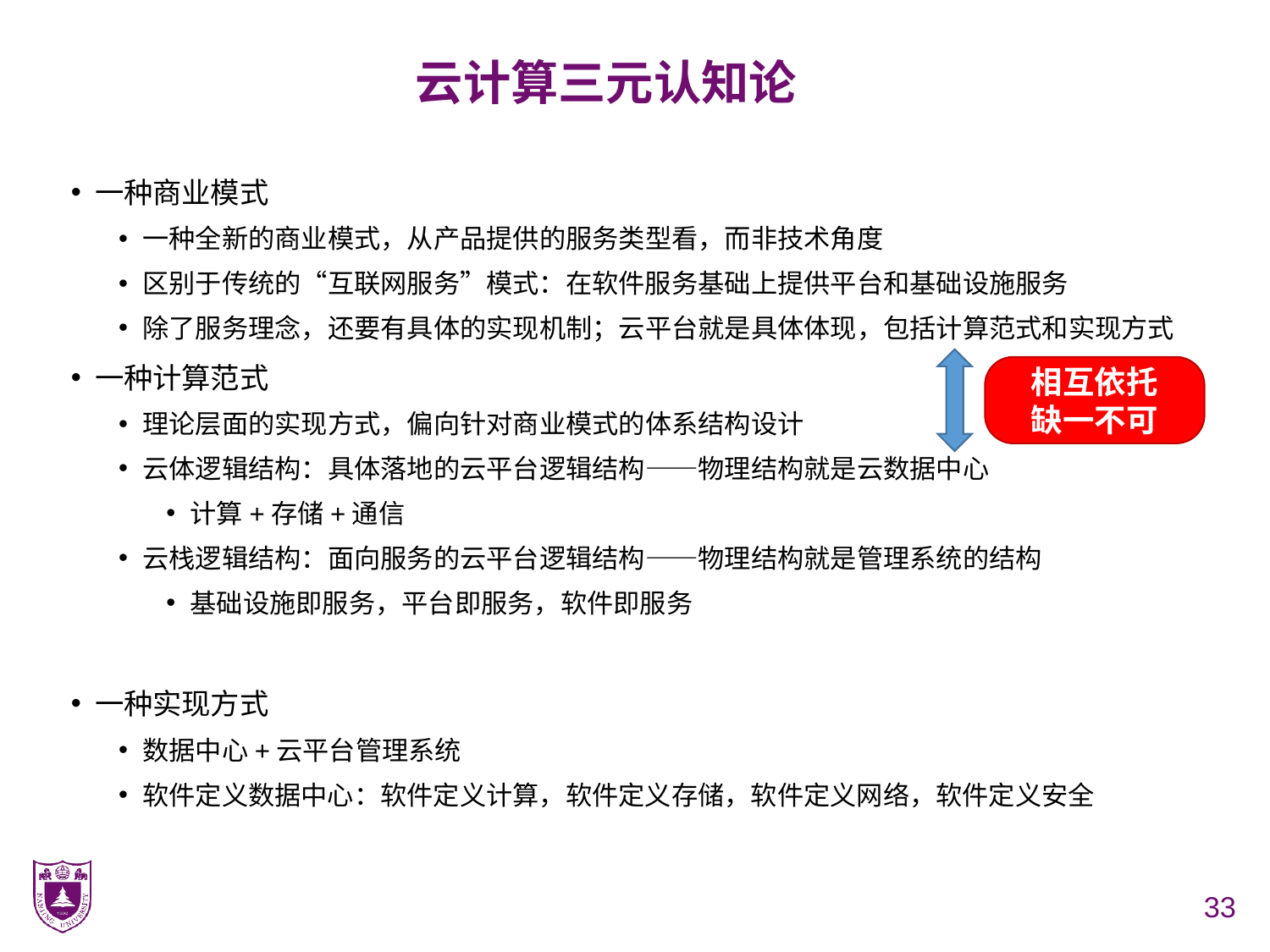

# 云计算三元认知论
一种商业模式
一种全新的商业模式，从产品提供的服务类型看，而非技术角度
区别于传统的“互联网服务”模式：在软件服务基础上提供平台和基础设施服务
除了服务理念，还要有具体的实现机制；云平台就是具体体现，包括计算范式和实现方式
一种计算范式
理论层面的实现方式，偏向针对商业模式的体系结构设计
云体逻辑结构：具体落地的云平台逻辑结构——物理结构就是云数据中心
计算+存储+通信
云栈逻辑结构：面向服务的云平台逻辑结构——物理结构就是管理系统的结构
基础设施即服务，平台即服务，软件即服务

一种实现方式
数据中心+云平台管理系统
软件定义数据中心：软件定义计算，软件定义存储，软件定义网络，软件定义安全

相互依托
缺一不可
33